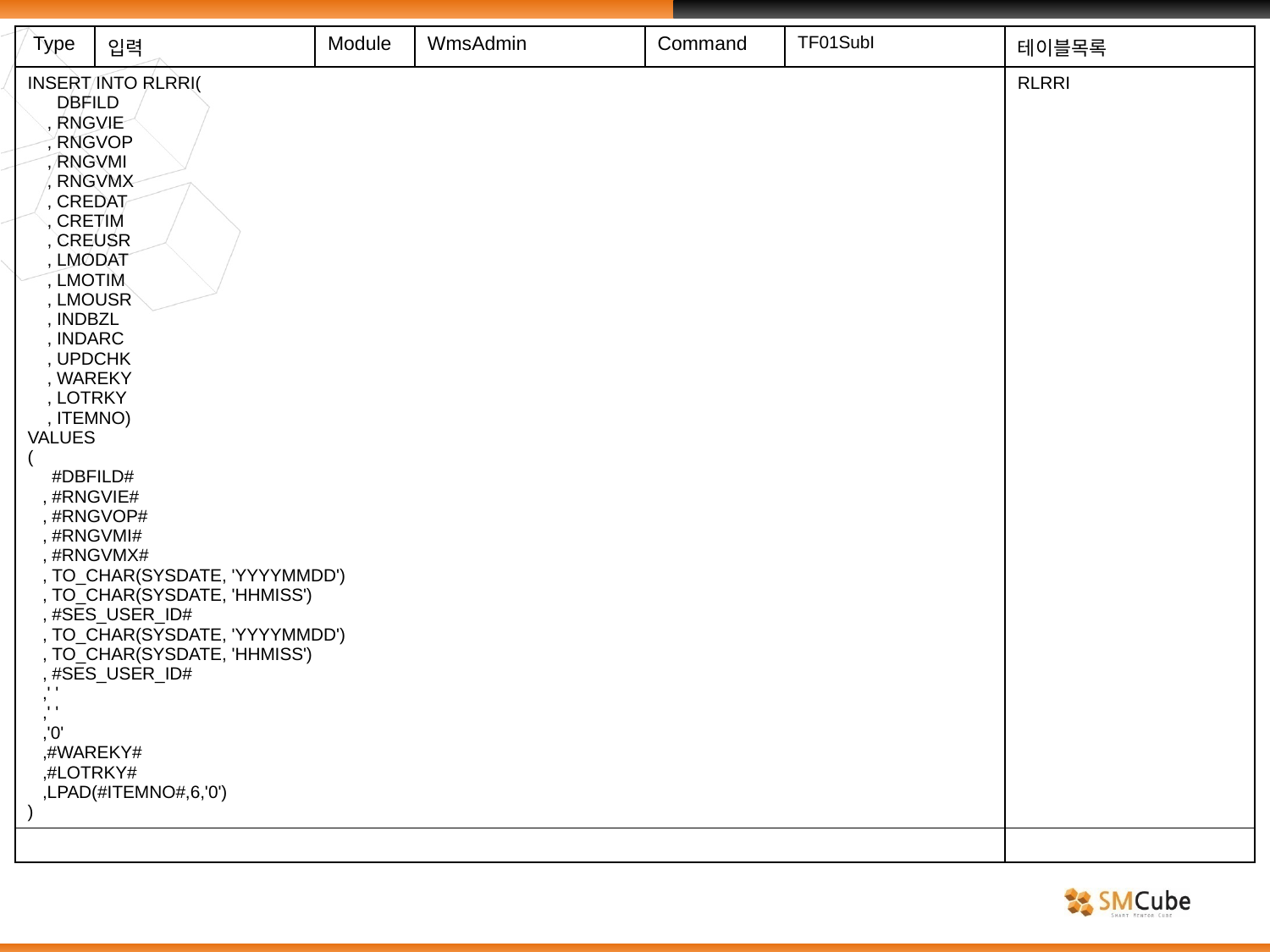

| Type | 입력 | Module | WmsAdmin | Command | TF01SubI | 테이블목록 |
| --- | --- | --- | --- | --- | --- | --- |
| INSERT INTO RLRRI( DBFILD , RNGVIE , RNGVOP , RNGVMI , RNGVMX , CREDAT , CRETIM , CREUSR , LMODAT , LMOTIM , LMOUSR , INDBZL , INDARC , UPDCHK , WAREKY , LOTRKY , ITEMNO) VALUES ( #DBFILD# , #RNGVIE# , #RNGVOP# , #RNGVMI# , #RNGVMX# , TO\_CHAR(SYSDATE, 'YYYYMMDD') , TO\_CHAR(SYSDATE, 'HHMISS') , #SES\_USER\_ID# , TO\_CHAR(SYSDATE, 'YYYYMMDD') , TO\_CHAR(SYSDATE, 'HHMISS') , #SES\_USER\_ID# ,' ' ,' ' ,'0' ,#WAREKY# ,#LOTRKY# ,LPAD(#ITEMNO#,6,'0') ) |  |  |  |  |  | RLRRI |
|  |  |  |  |  |  |  |